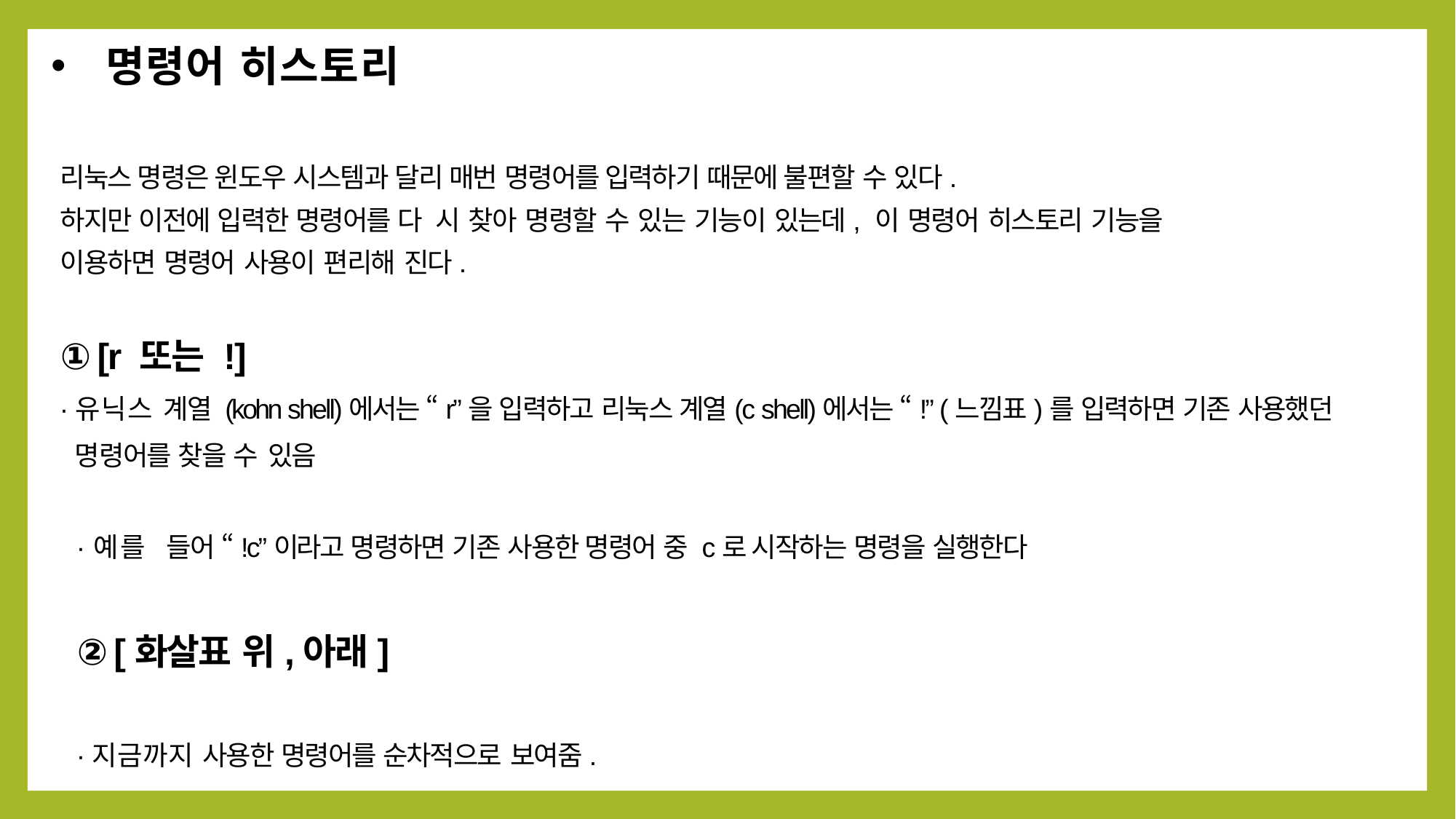

명령어 히스토리

리눅스 명령은 윈도우 시스템과 달리 매번 명령어를 입력하기 때문에 불편할 수 있다.
하지만 이전에 입력한 명령어를 다  시 찾아 명령할 수 있는 기능이 있는데, 이 명령어 히스토리 기능을
이용하면 명령어 사용이 편리해 진다.

① [r 또는 !]
∙유닉스 계열 (kohn shell)에서는 “r”을 입력하고 리눅스 계열(c shell)에서는 “!” (느낌표)를 입력하면 기존 사용했던
 명령어를 찾을 수 있음

∙예를 들어 “!c”이라고 명령하면 기존 사용한 명령어 중 c로 시작하는 명령을 실행한다

② [화살표 위,아래]

∙지금까지 사용한 명령어를 순차적으로 보여줌.